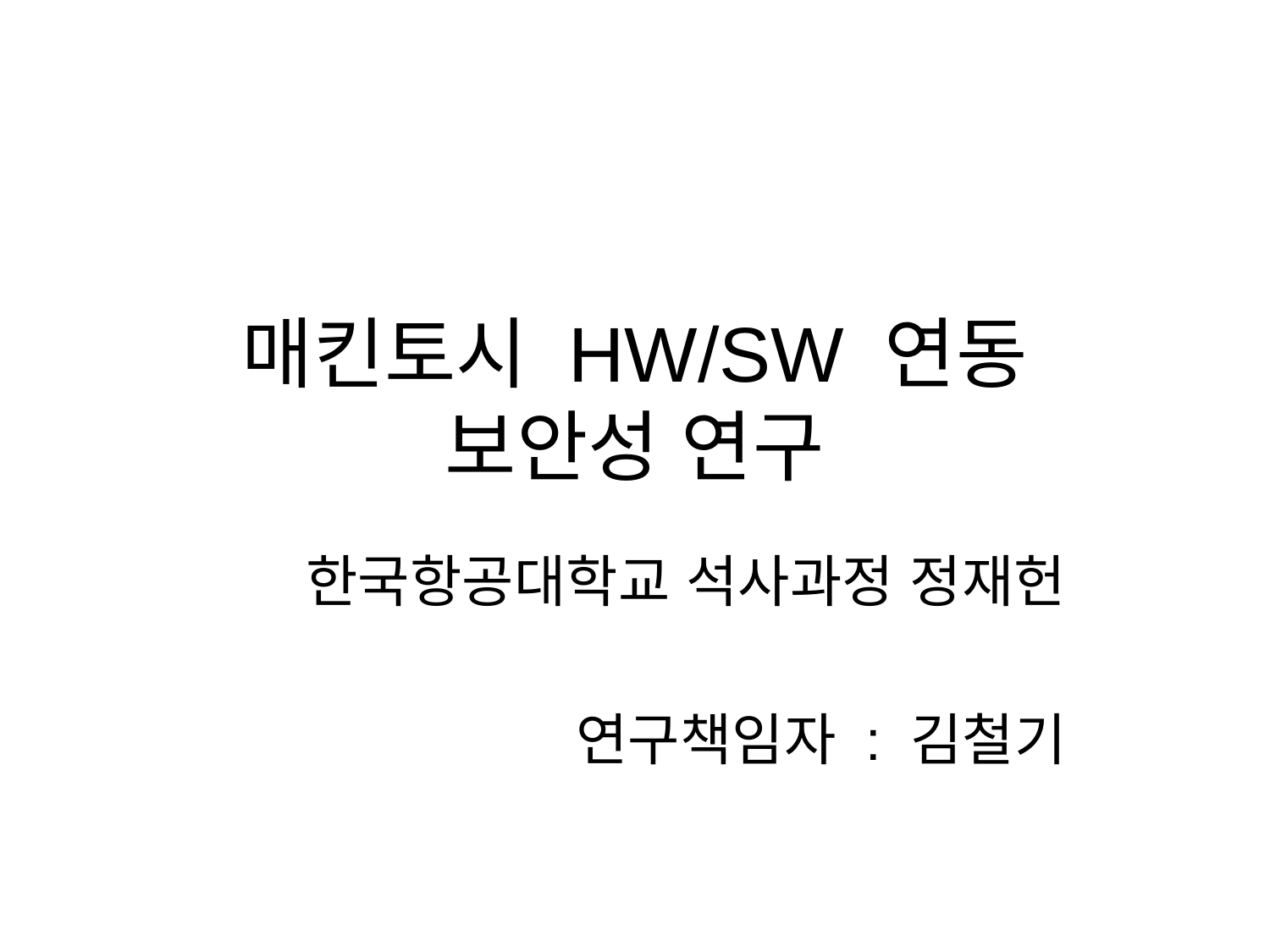

# 매킨토시 HW/SW 연동 보안성 연구
한국항공대학교 석사과정 정재헌

연구책임자 : 김철기